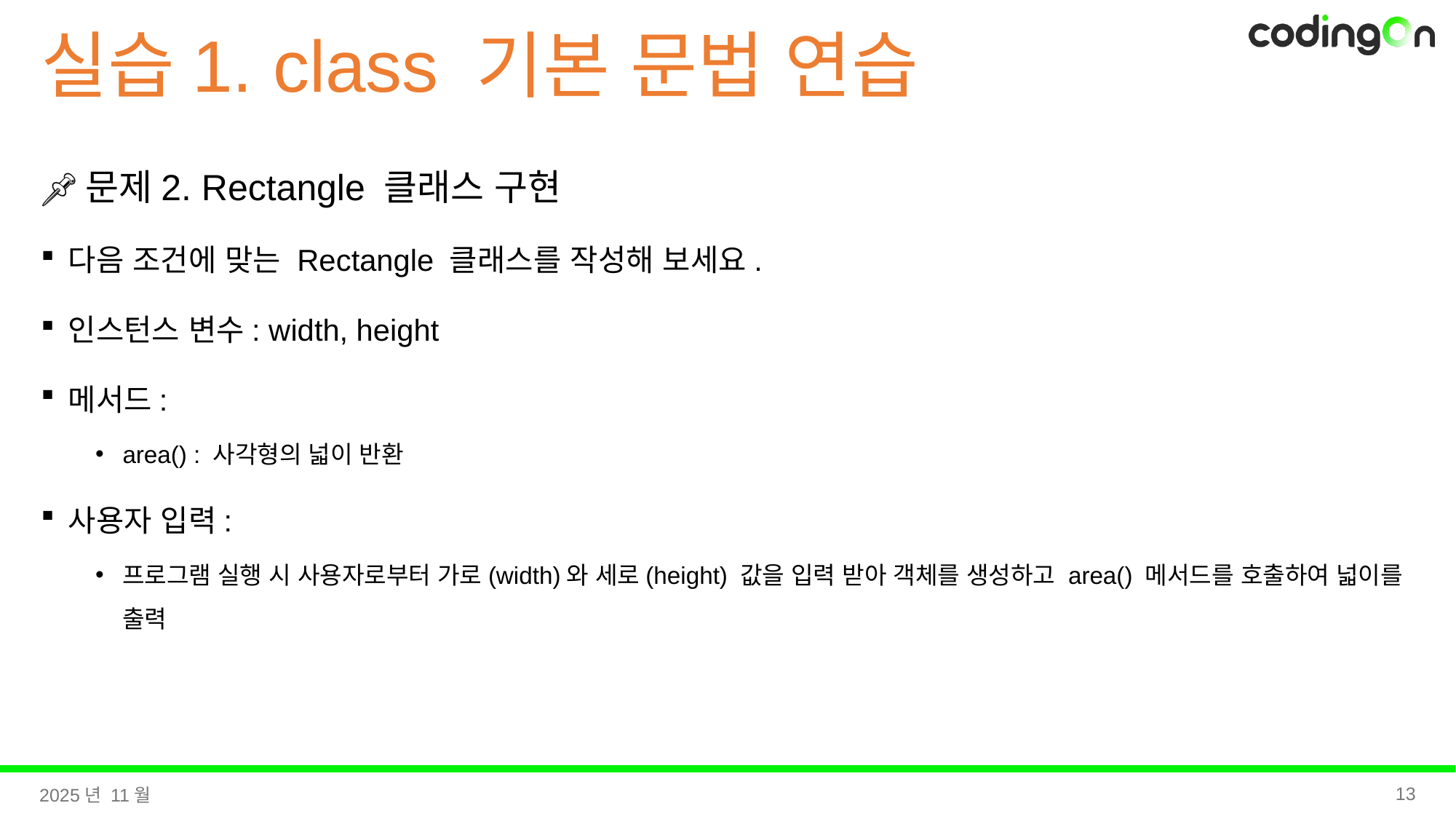

실습1. class 기본 문법 연습
📌문제2. Rectangle 클래스 구현
다음 조건에 맞는 Rectangle 클래스를 작성해 보세요.
인스턴스 변수: width, height
메서드:
area() : 사각형의 넓이 반환
사용자 입력:
프로그램 실행 시 사용자로부터 가로(width)와 세로(height) 값을 입력 받아 객체를 생성하고 area() 메서드를 호출하여 넓이를 출력
13
2025년 11월